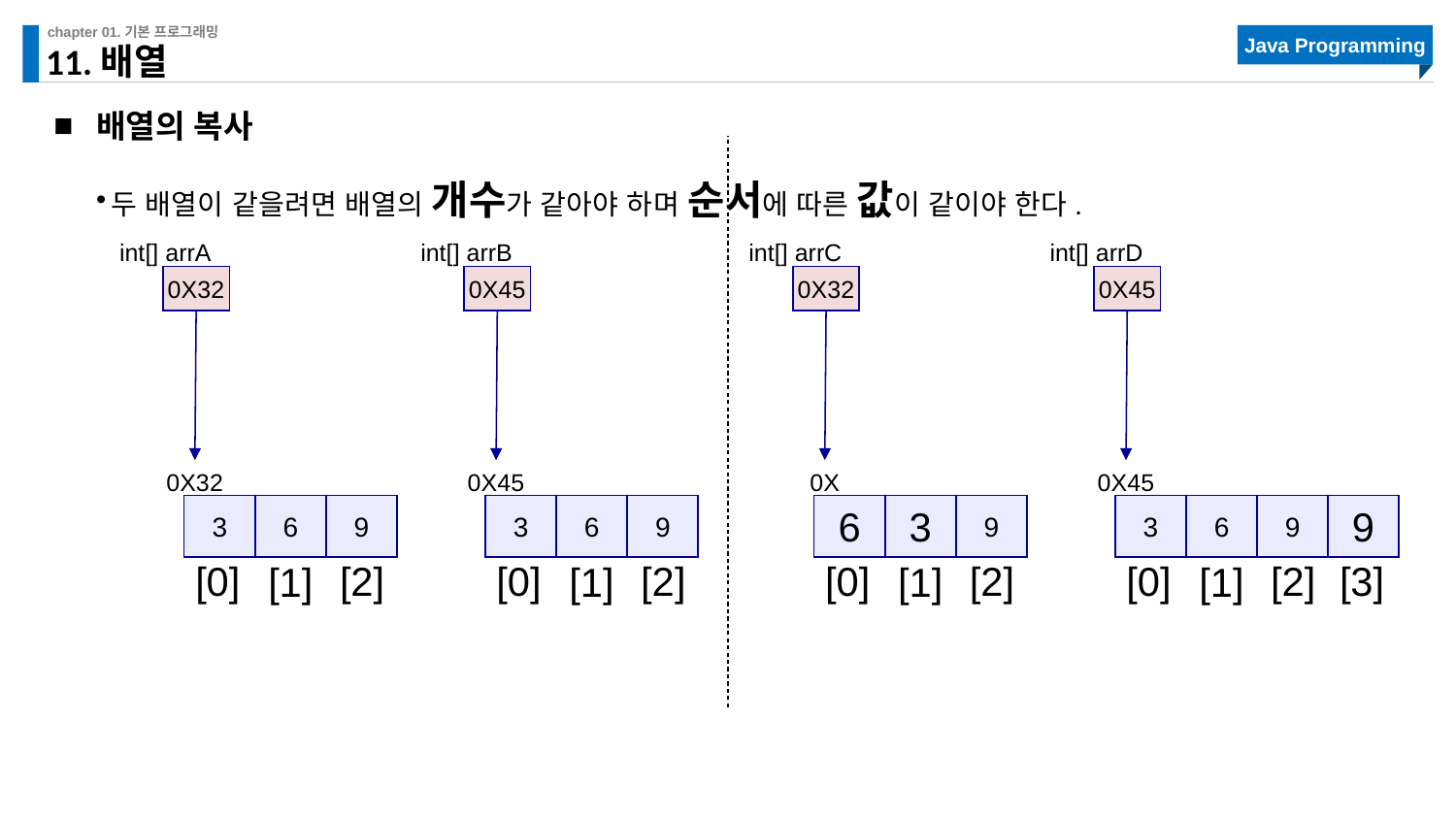

# 11.배열
배열의 복사
두 배열이 같을려면 배열의 개수가 같아야 하며 순서에 따른 값이 같이야 한다.
int[] arrA
int[] arrB
int[] arrC
int[] arrD
0X32
0X45
0X32
0X45
0X32
0X
0X45
0X45
3
6
9
6
3
9
3
6
9
3
6
9
9
[0]
[0]
[0]
[0]
[2]
[2]
[2]
[2]
[3]
[1]
[1]
[1]
[1]